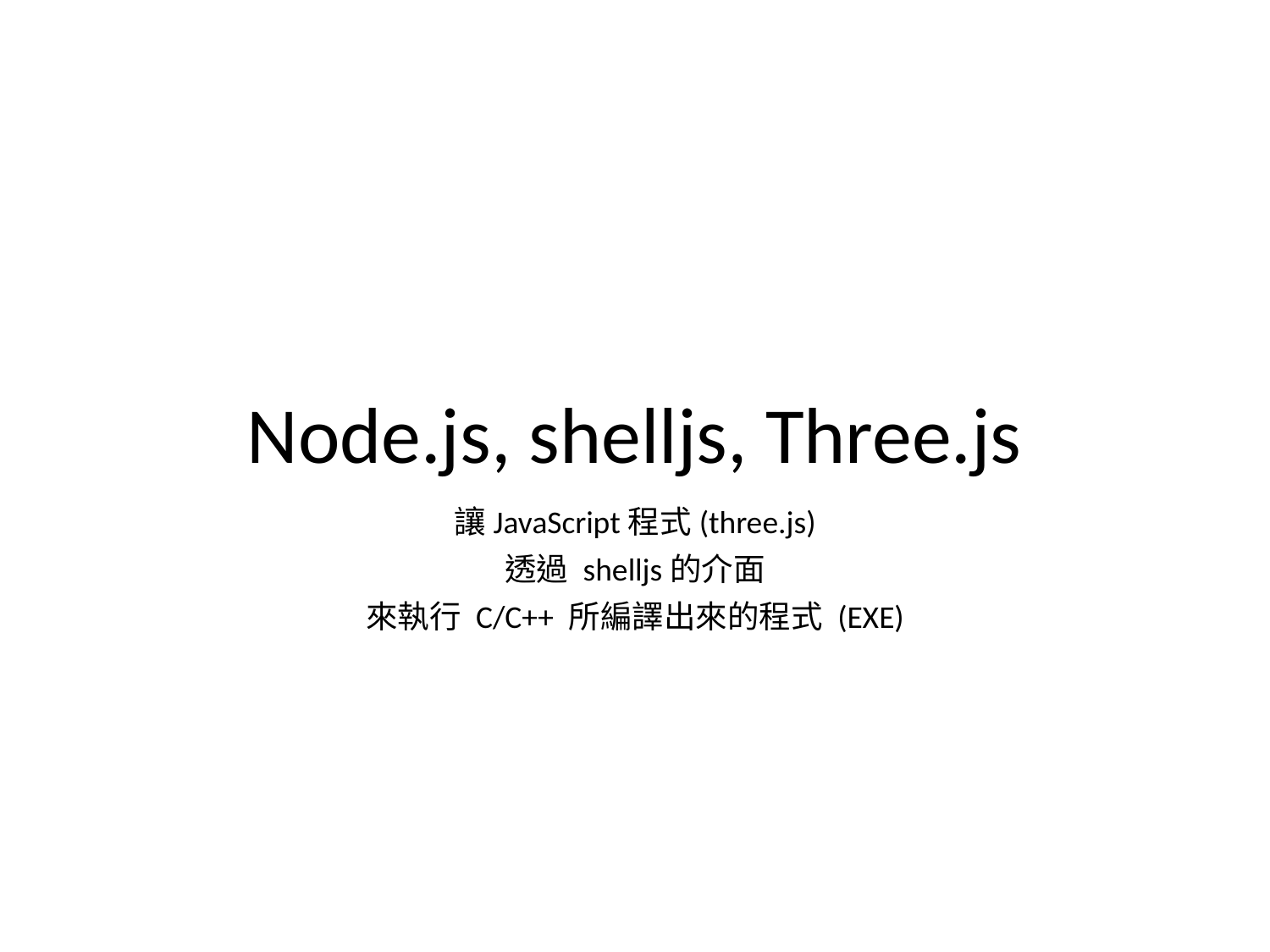

# Node.js, shelljs, Three.js
讓JavaScript程式(three.js)
透過 shelljs的介面
來執行 C/C++ 所編譯出來的程式 (EXE)